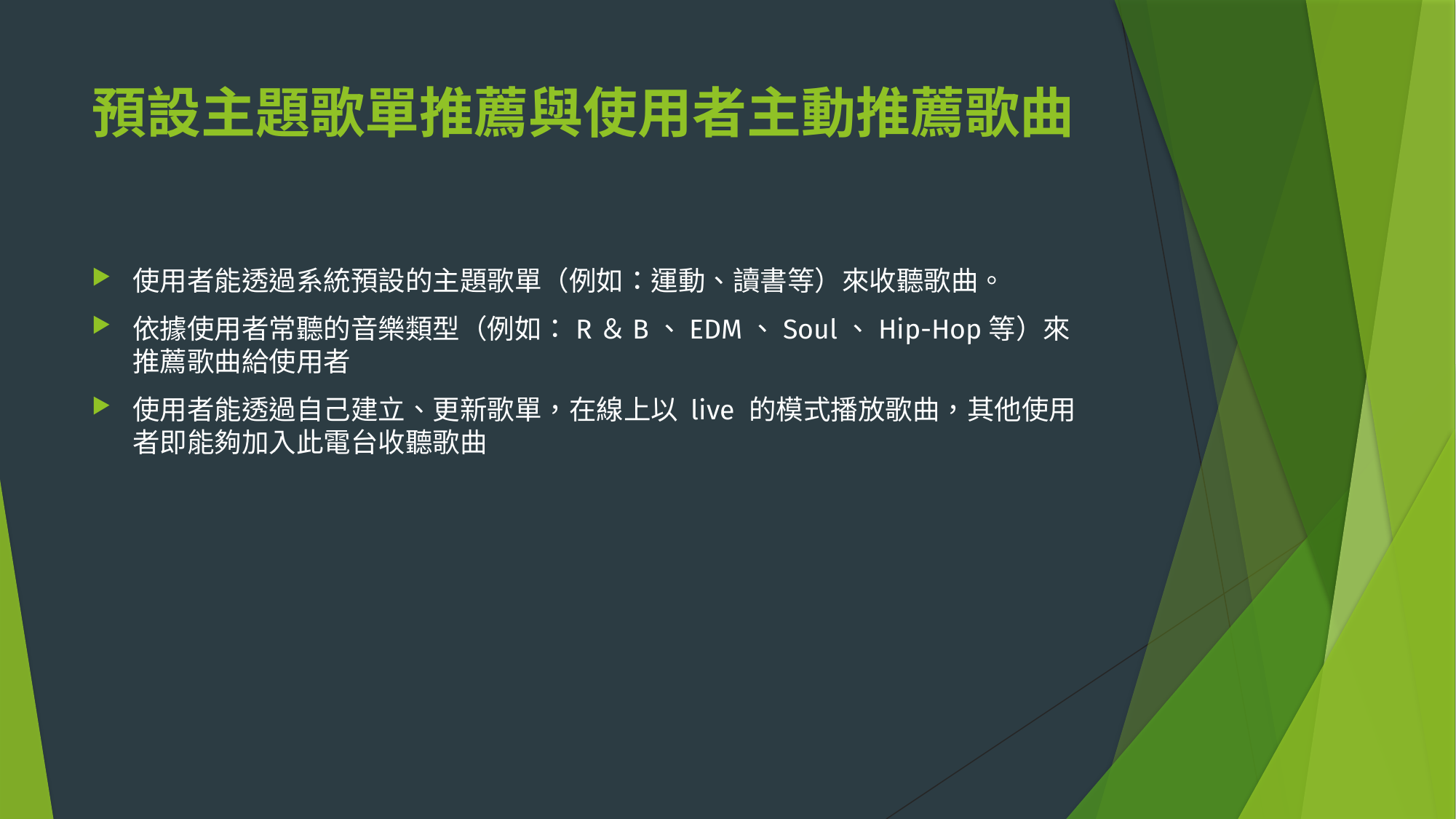

# 預設主題歌單推薦與使用者主動推薦歌曲
使用者能透過系統預設的主題歌單（例如：運動、讀書等）來收聽歌曲。
依據使用者常聽的音樂類型（例如：R＆B、EDM、Soul、Hip-Hop等）來推薦歌曲給使用者
使用者能透過自己建立、更新歌單，在線上以 live 的模式播放歌曲，其他使用者即能夠加入此電台收聽歌曲